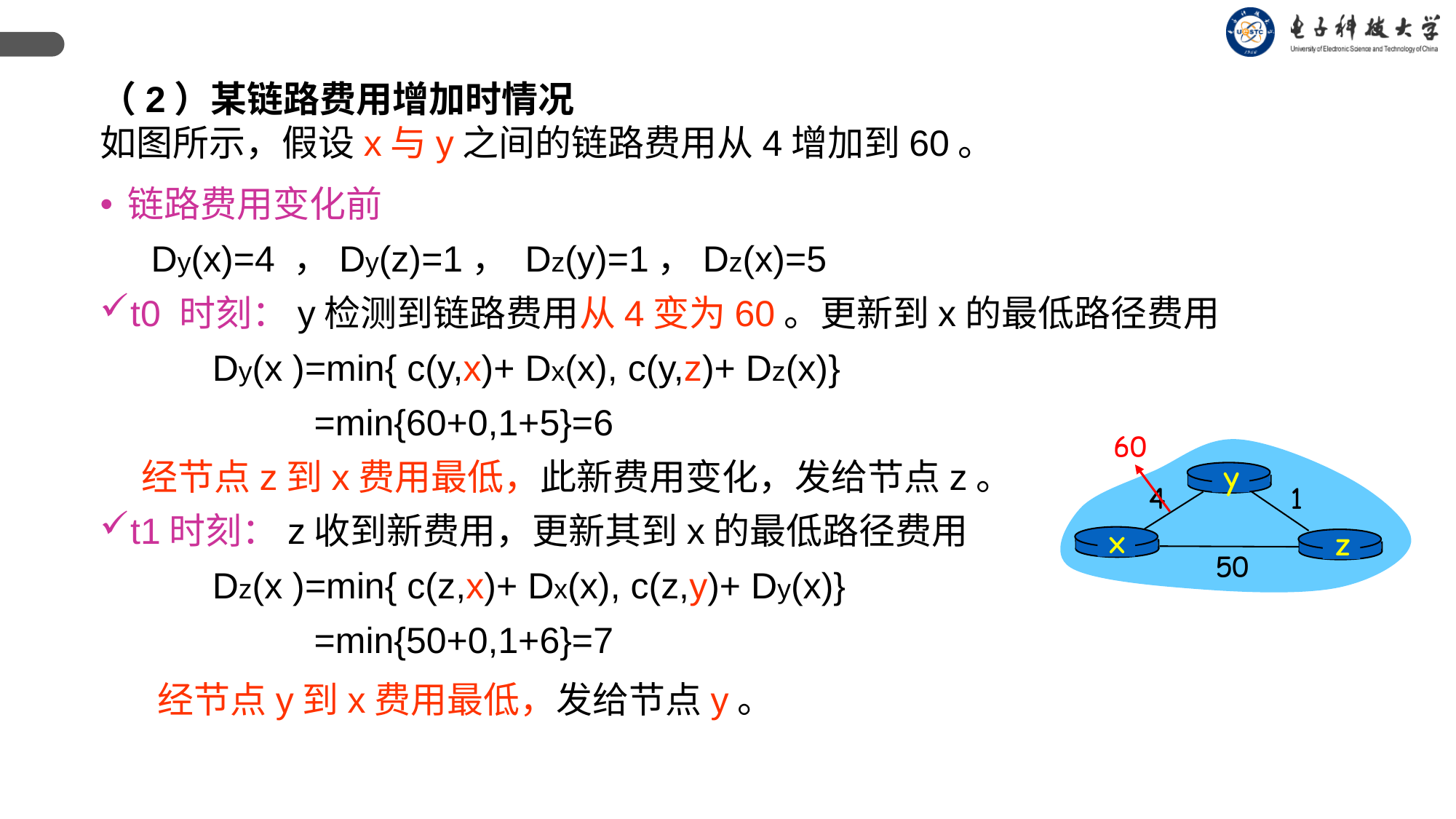

（2）某链路费用增加时情况
如图所示，假设x与y之间的链路费用从4增加到60。
链路费用变化前
     Dy(x)=4 ，Dy(z)=1， Dz(y)=1，Dz(x)=5
t0 时刻：y检测到链路费用从4变为60。更新到x的最低路径费用
           Dy(x )=min{ c(y,x)+ Dx(x), c(y,z)+ Dz(x)}
                     =min{60+0,1+5}=6
    经节点z到x费用最低，此新费用变化，发给节点z。
t1时刻：z收到新费用，更新其到x的最低路径费用
           Dz(x )=min{ c(z,x)+ Dx(x), c(z,y)+ Dy(x)}
                     =min{50+0,1+6}=7
     经节点y到x费用最低，发给节点y。
60

y

4
1

x

z

50